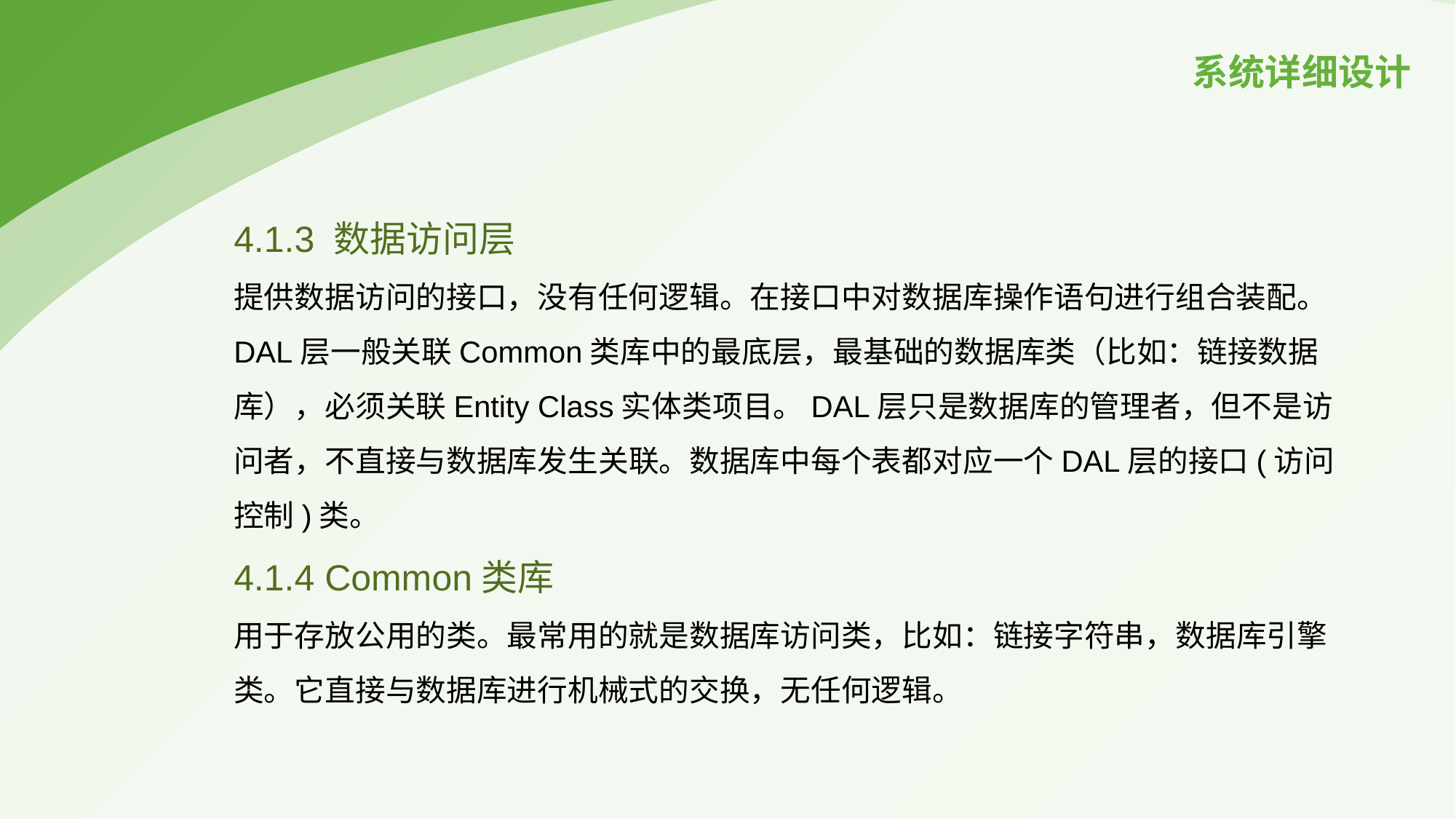

系统详细设计
4.1.3 数据访问层
提供数据访问的接口，没有任何逻辑。在接口中对数据库操作语句进行组合装配。DAL层一般关联Common类库中的最底层，最基础的数据库类（比如：链接数据库），必须关联Entity Class实体类项目。DAL层只是数据库的管理者，但不是访问者，不直接与数据库发生关联。数据库中每个表都对应一个DAL层的接口(访问控制)类。
4.1.4 Common类库
用于存放公用的类。最常用的就是数据库访问类，比如：链接字符串，数据库引擎类。它直接与数据库进行机械式的交换，无任何逻辑。